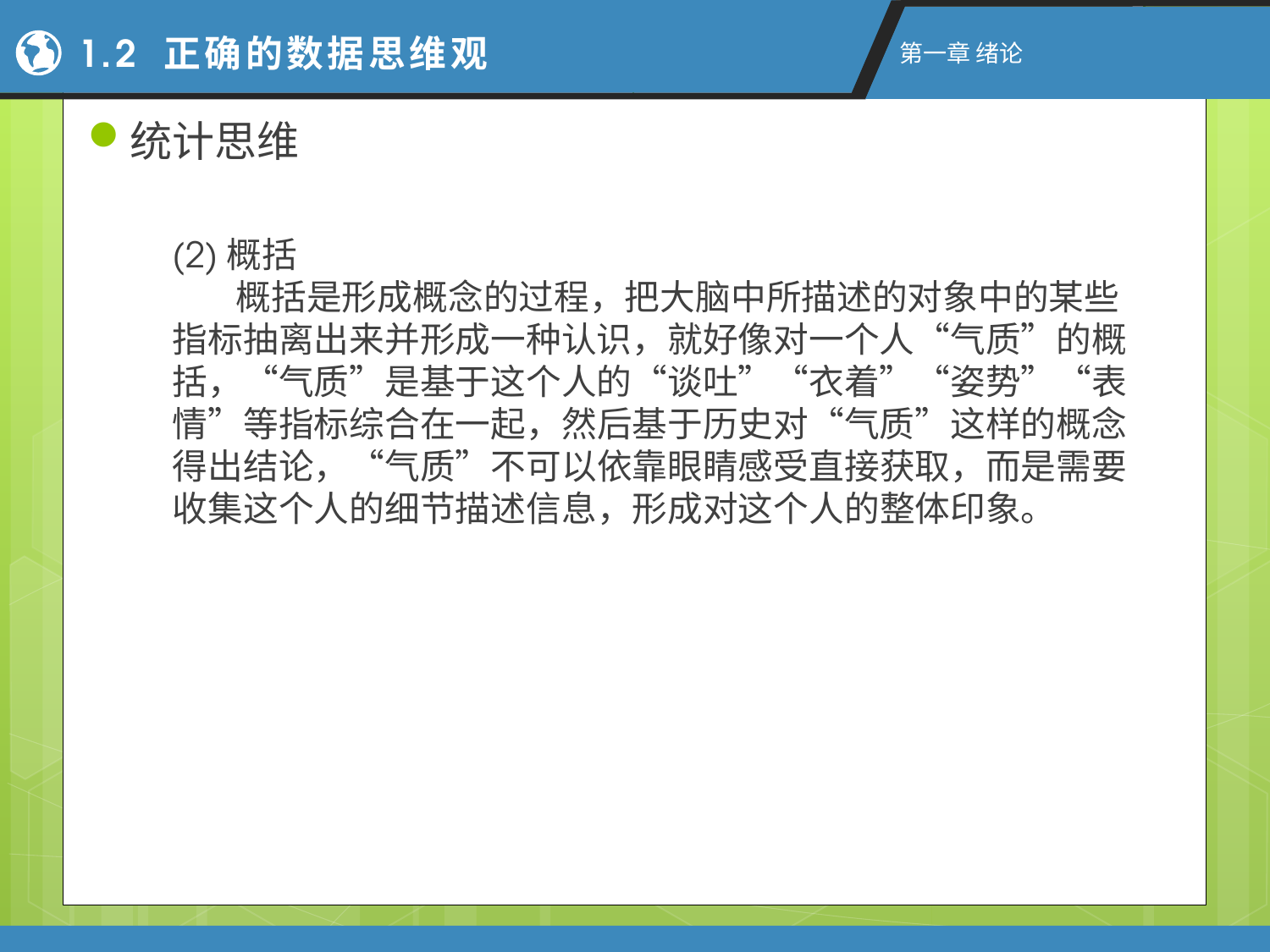

1.2 正确的数据思维观

第一章 绪论
统计思维
(2)概括
       概括是形成概念的过程，把大脑中所描述的对象中的某些指标抽离出来并形成一种认识，就好像对一个人“气质”的概括，“气质”是基于这个人的“谈吐”“衣着”“姿势”“表情”等指标综合在一起，然后基于历史对“气质”这样的概念得出结论，“气质”不可以依靠眼睛感受直接获取，而是需要收集这个人的细节描述信息，形成对这个人的整体印象。